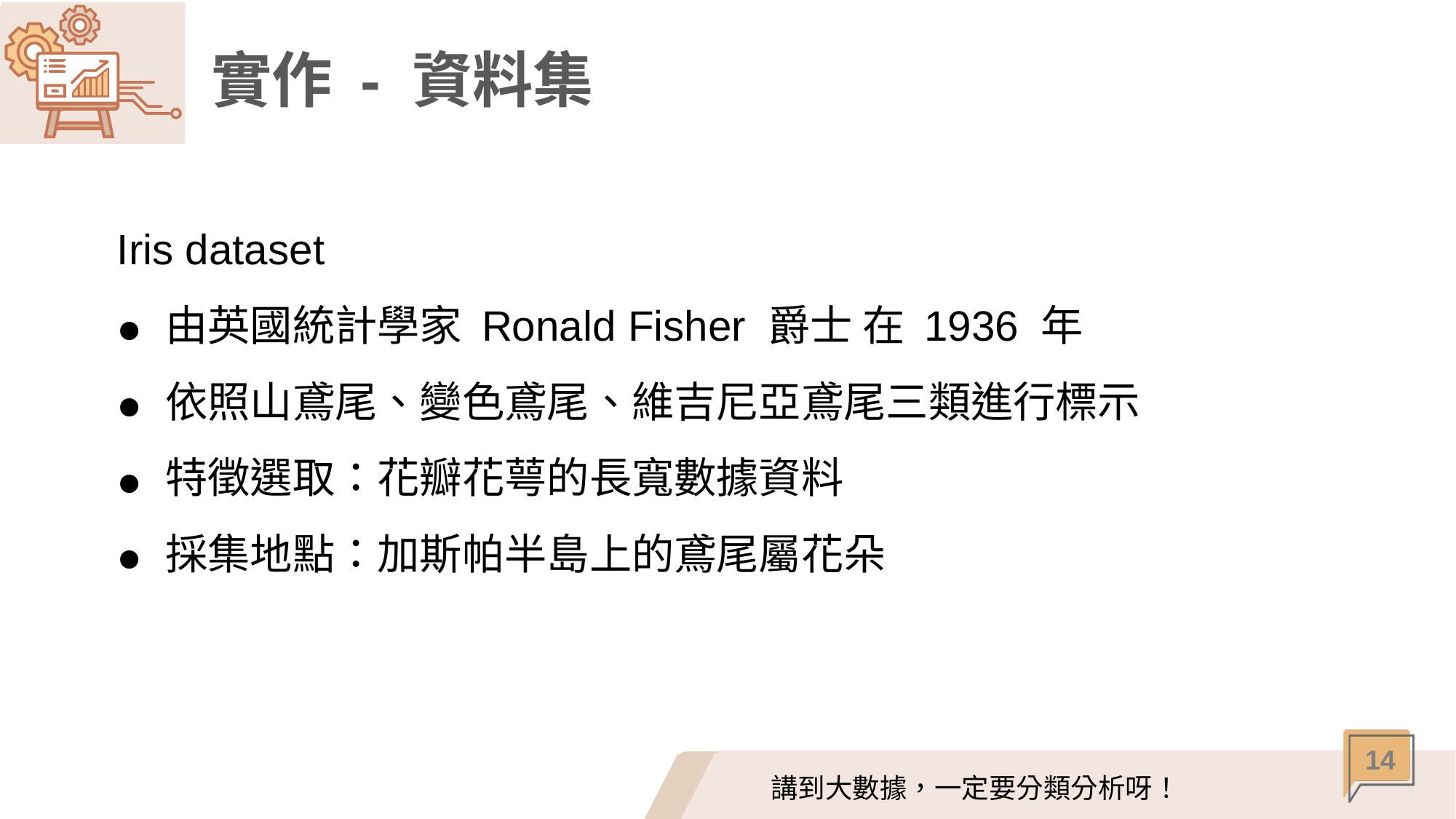

# 實作 - 資料集
Iris dataset
由英國統計學家 Ronald Fisher 爵士 在 1936 年
依照山鳶尾、變色鳶尾、維吉尼亞鳶尾三類進行標示
特徵選取：花瓣花萼的長寬數據資料
採集地點：加斯帕半島上的鳶尾屬花朵